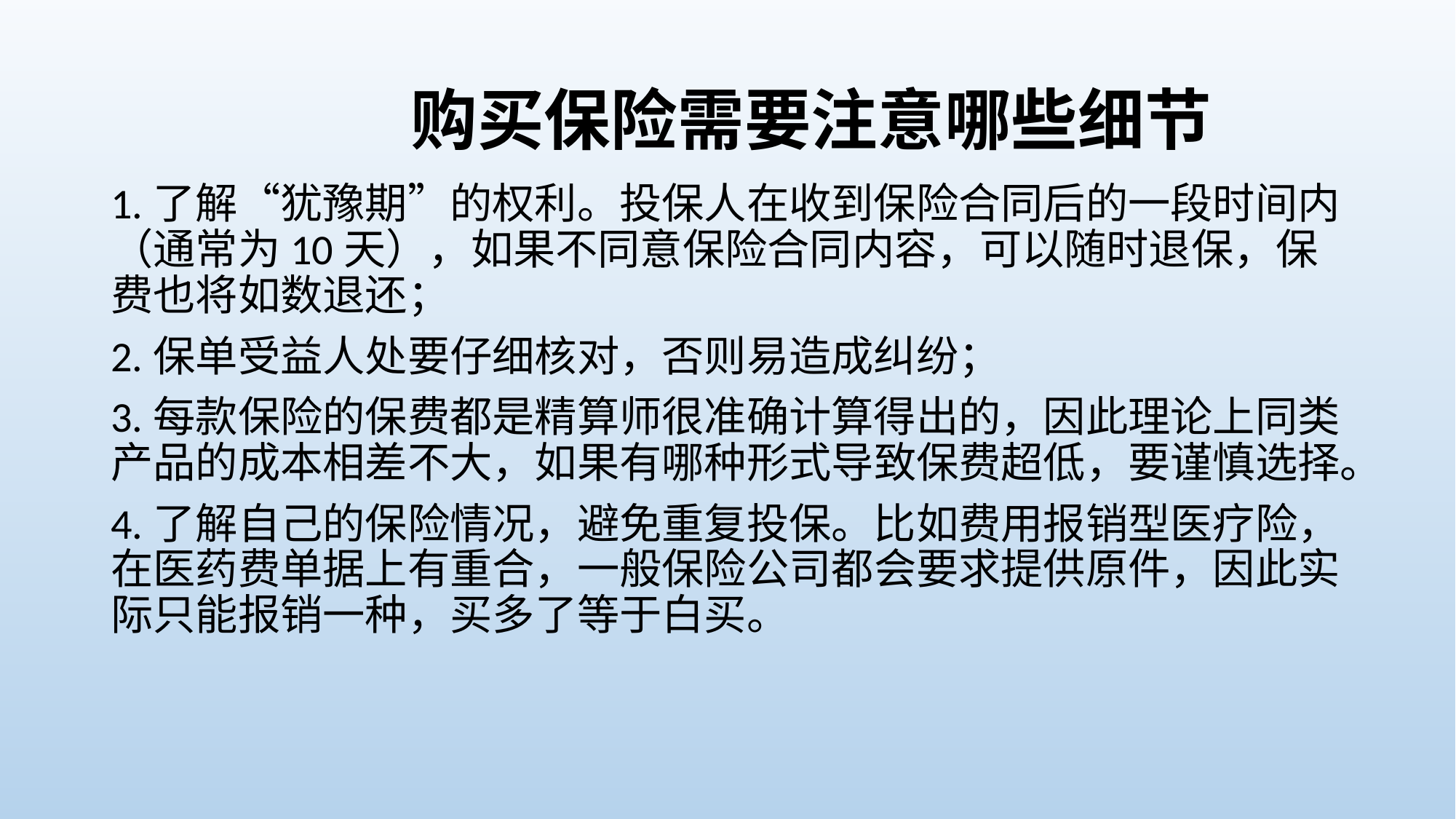

# 购买保险需要注意哪些细节
1.了解“犹豫期”的权利。投保人在收到保险合同后的一段时间内（通常为10天），如果不同意保险合同内容，可以随时退保，保费也将如数退还；
2.保单受益人处要仔细核对，否则易造成纠纷；
3.每款保险的保费都是精算师很准确计算得出的，因此理论上同类产品的成本相差不大，如果有哪种形式导致保费超低，要谨慎选择。
4.了解自己的保险情况，避免重复投保。比如费用报销型医疗险，在医药费单据上有重合，一般保险公司都会要求提供原件，因此实际只能报销一种，买多了等于白买。